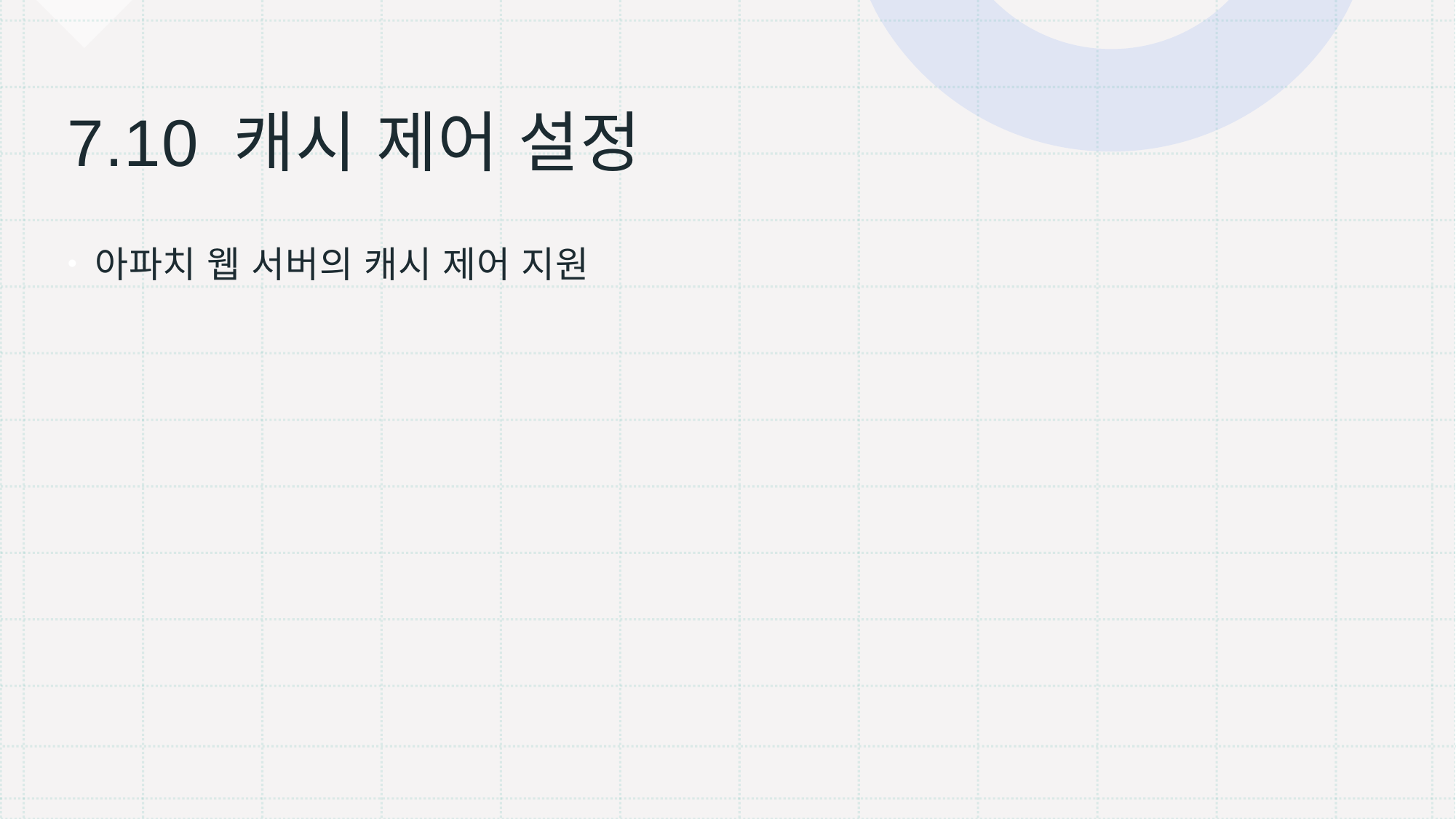

# 7.10 캐시 제어 설정
아파치 웹 서버의 캐시 제어 지원